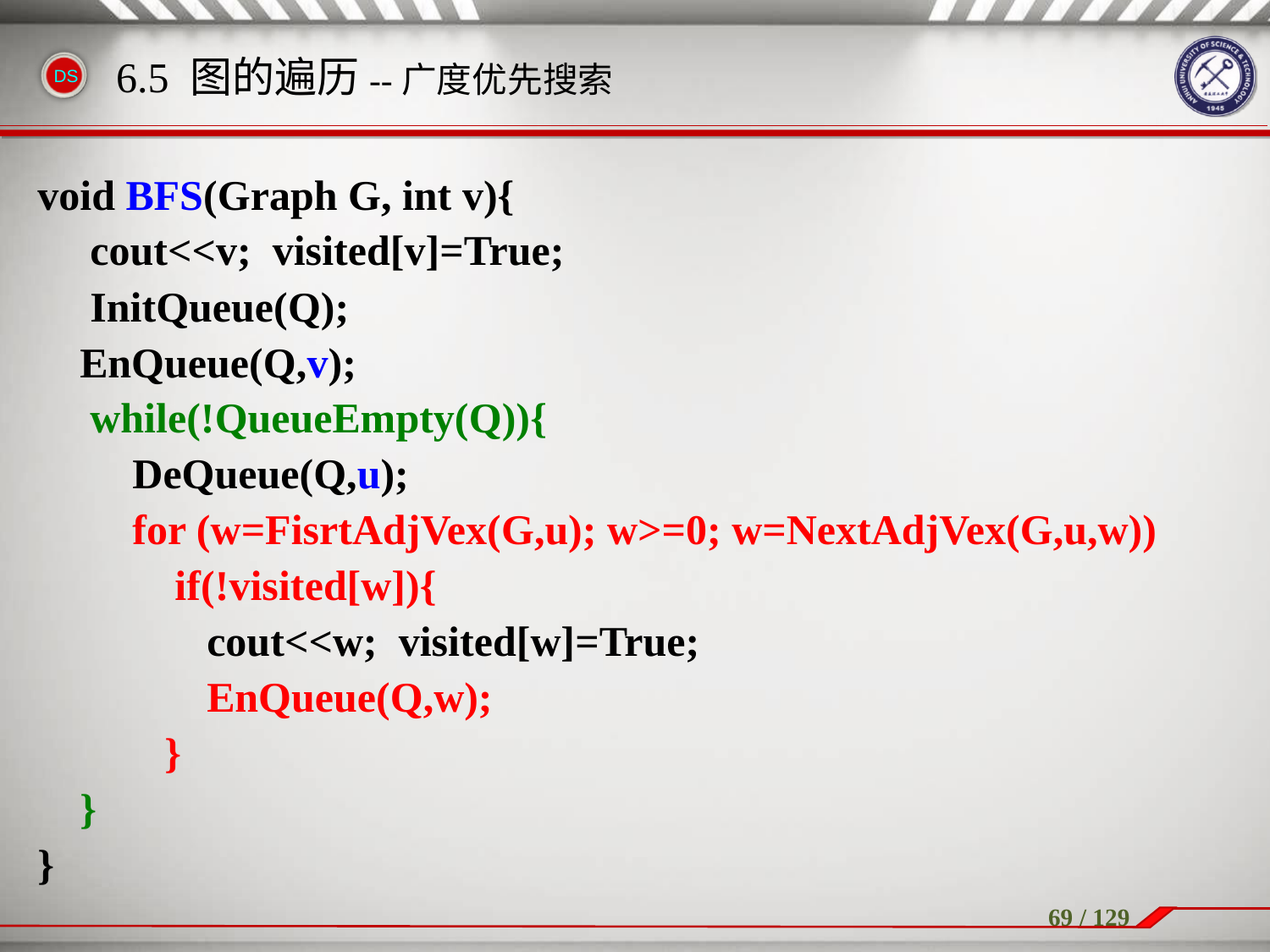

void BFS(Graph G, int v){
　cout<<v;  visited[v]=True;
　InitQueue(Q);
    EnQueue(Q,v);
　while(!QueueEmpty(Q)){
　　DeQueue(Q,u);
　　for (w=FisrtAdjVex(G,u); w>=0; w=NextAdjVex(G,u,w))
　　　if(!visited[w]){
	    cout<<w;  visited[w]=True;
    EnQueue(Q,w);
	}
    }
}
6.5 图的遍历--广度优先搜索